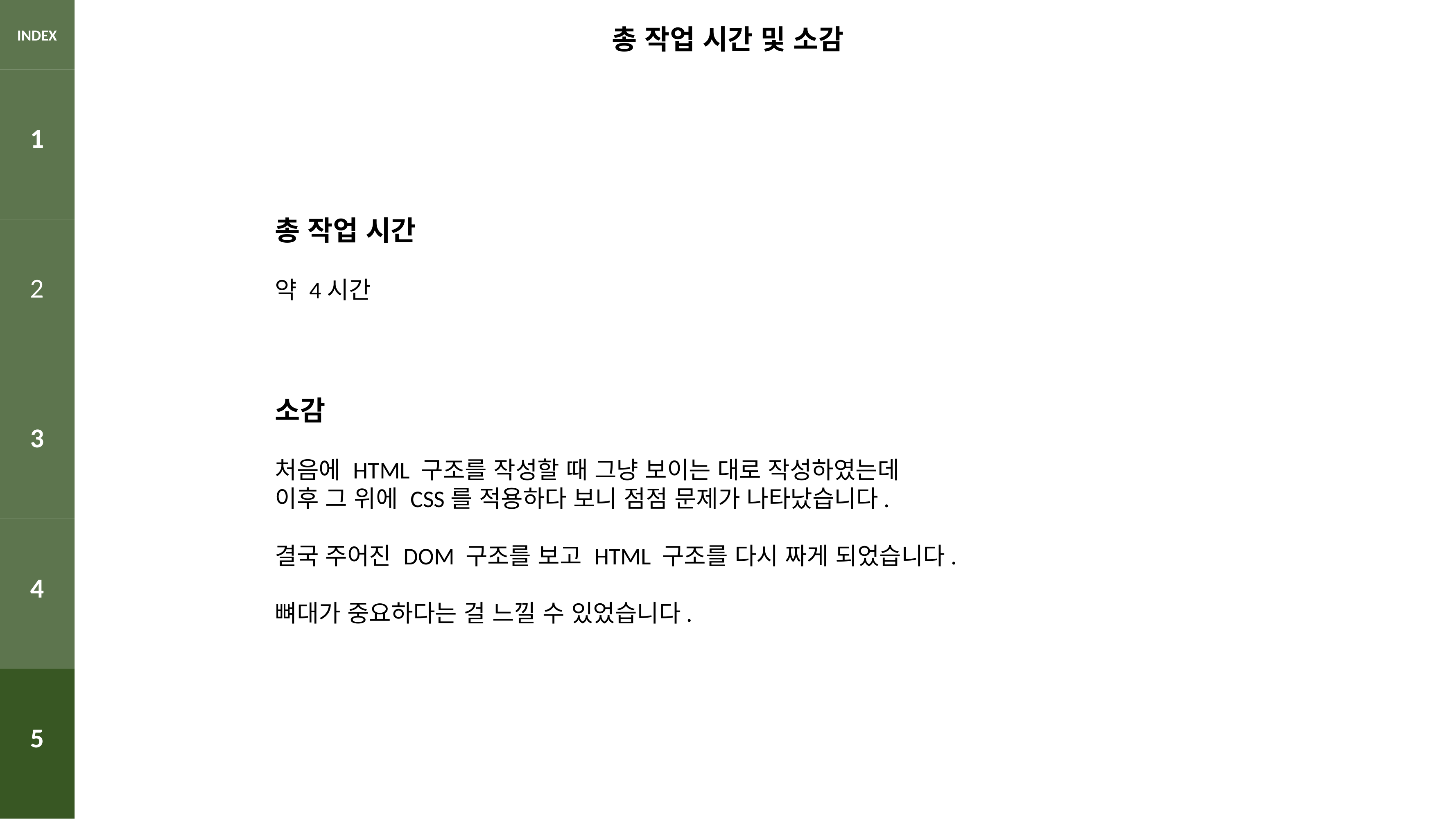

INDEX
총 작업 시간 및 소감
1

총 작업 시간

약 4시간
2

3

소감

처음에 HTML 구조를 작성할 때 그냥 보이는 대로 작성하였는데
이후 그 위에 CSS를 적용하다 보니 점점 문제가 나타났습니다.

결국 주어진 DOM 구조를 보고 HTML 구조를 다시 짜게 되었습니다.

뼈대가 중요하다는 걸 느낄 수 있었습니다.
해결 과정
4

5